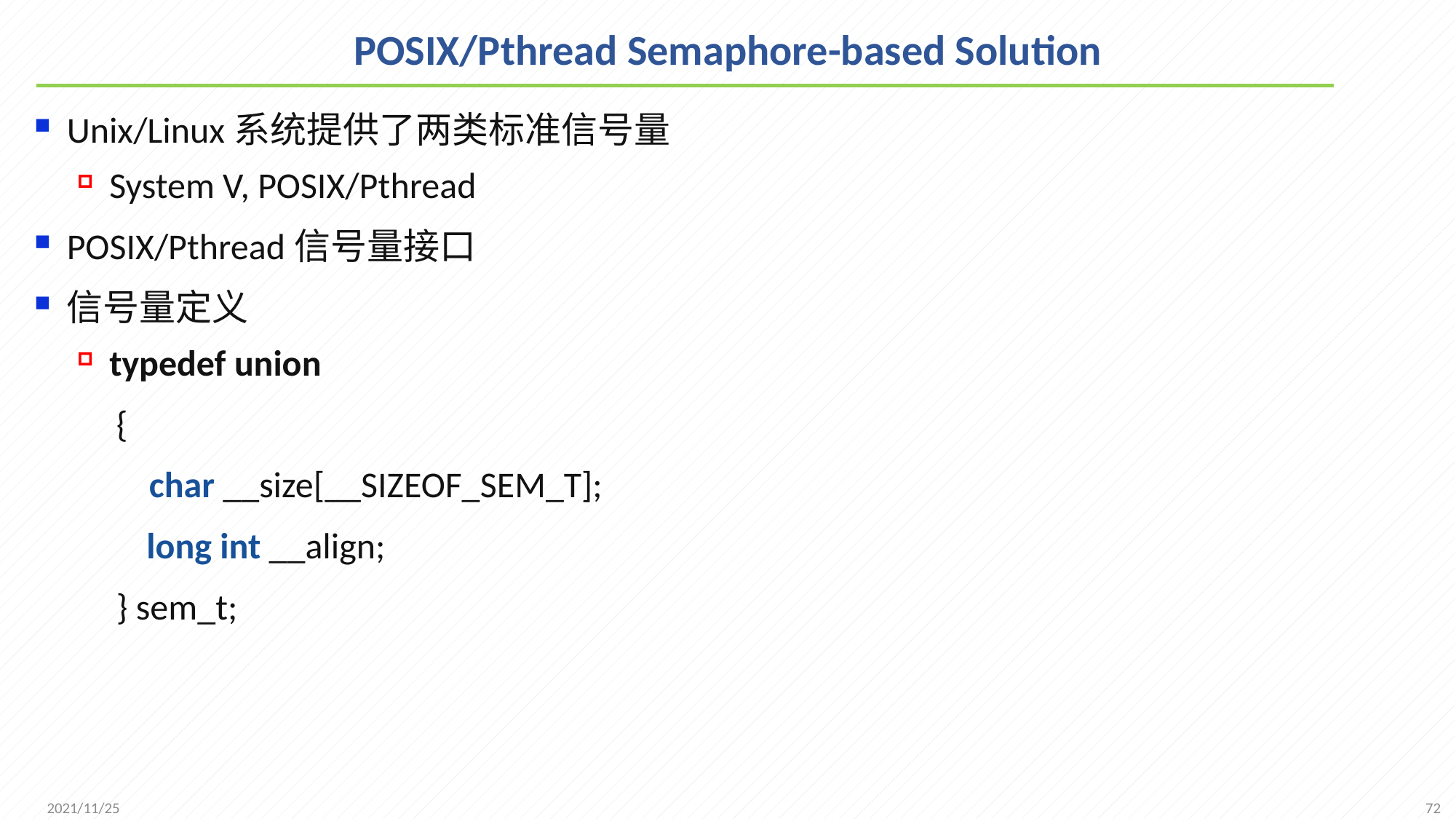

# POSIX/Pthread Semaphore-based Solution
Unix/Linux系统提供了两类标准信号量
System V, POSIX/Pthread
POSIX/Pthread信号量接口
信号量定义
typedef union
          {
              char __size[__SIZEOF_SEM_T];
           long int __align;
          } sem_t;

72
2021/11/25